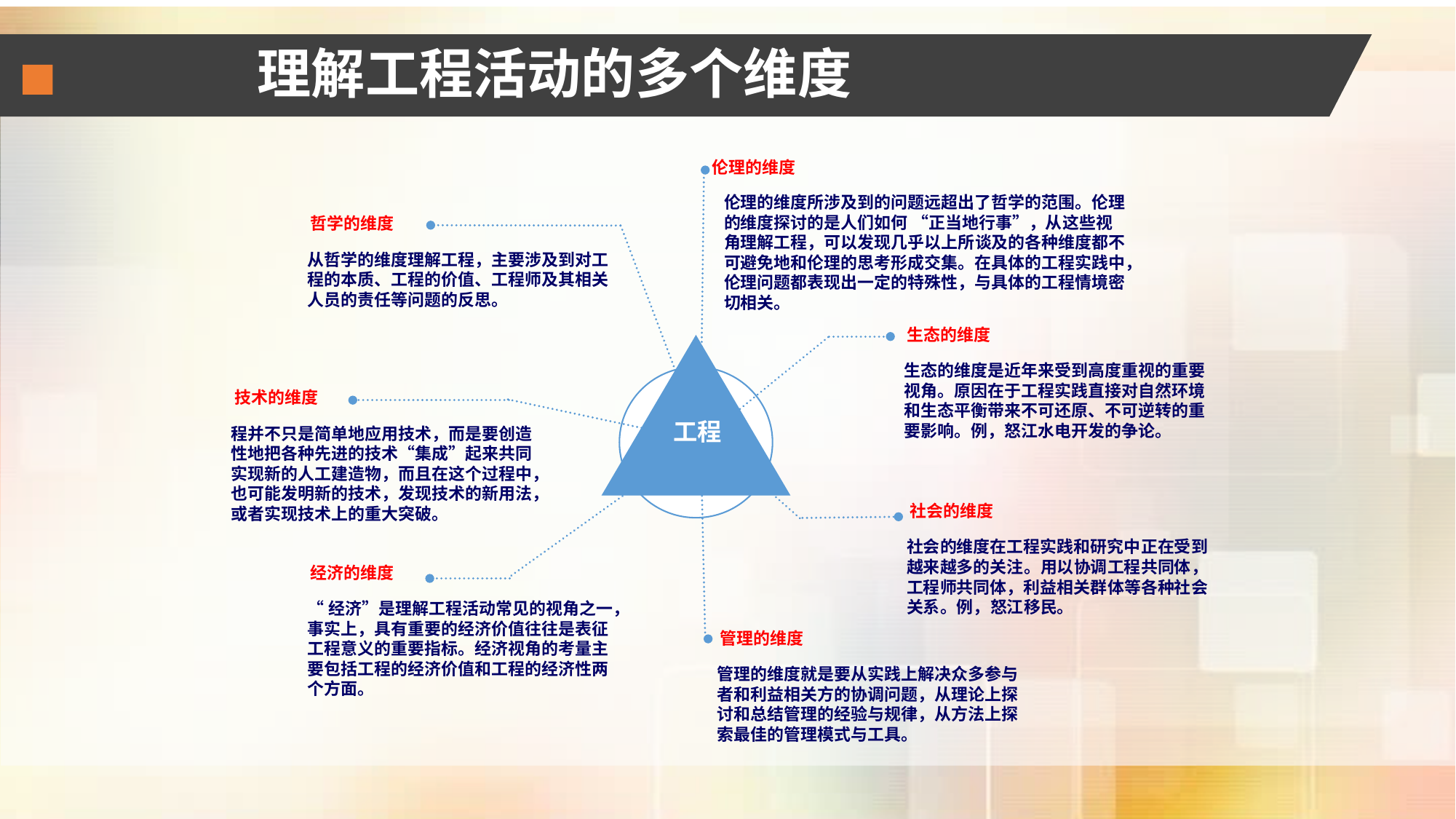

# 理解工程活动的多个维度
伦理的维度
伦理的维度所涉及到的问题远超出了哲学的范围。伦理的维度探讨的是人们如何 “正当地行事”，从这些视角理解工程，可以发现几乎以上所谈及的各种维度都不可避免地和伦理的思考形成交集。在具体的工程实践中，伦理问题都表现出一定的特殊性，与具体的工程情境密切相关。
哲学的维度
从哲学的维度理解工程，主要涉及到对工程的本质、工程的价值、工程师及其相关人员的责任等问题的反思。
生态的维度
生态的维度是近年来受到高度重视的重要视角。原因在于工程实践直接对自然环境和生态平衡带来不可还原、不可逆转的重要影响。例，怒江水电开发的争论。
技术的维度
工程
程并不只是简单地应用技术，而是要创造性地把各种先进的技术“集成”起来共同实现新的人工建造物，而且在这个过程中，也可能发明新的技术，发现技术的新用法，或者实现技术上的重大突破。
社会的维度
社会的维度在工程实践和研究中正在受到越来越多的关注。用以协调工程共同体，工程师共同体，利益相关群体等各种社会关系。例，怒江移民。
经济的维度
“经济”是理解工程活动常见的视角之一，事实上，具有重要的经济价值往往是表征工程意义的重要指标。经济视角的考量主要包括工程的经济价值和工程的经济性两个方面。
管理的维度
管理的维度就是要从实践上解决众多参与者和利益相关方的协调问题，从理论上探讨和总结管理的经验与规律，从方法上探索最佳的管理模式与工具。